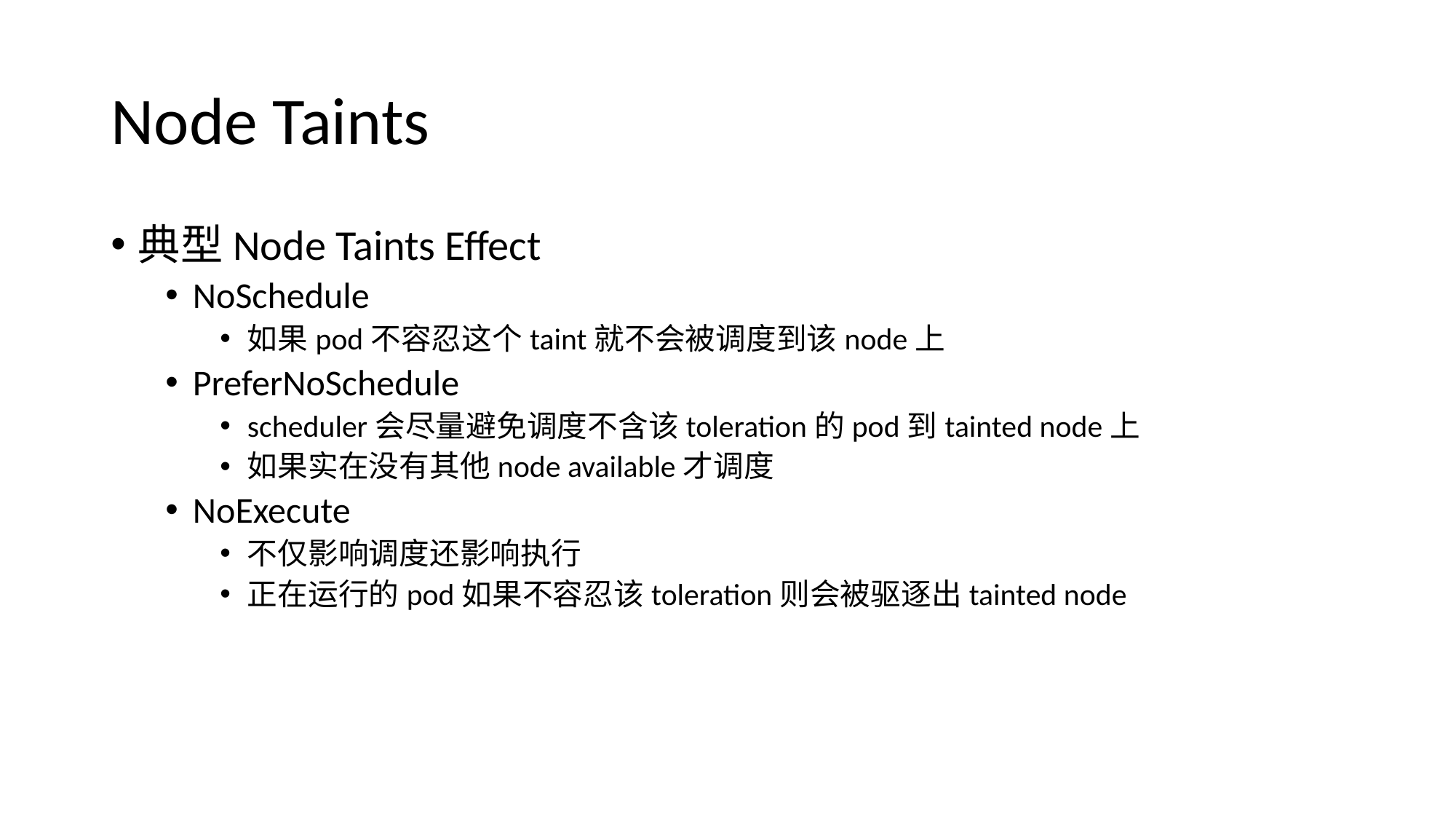

# Node Taints
典型Node Taints Effect
NoSchedule
如果pod不容忍这个taint就不会被调度到该node上
PreferNoSchedule
scheduler会尽量避免调度不含该toleration的pod到tainted node上
如果实在没有其他node available才调度
NoExecute
不仅影响调度还影响执行
正在运行的pod如果不容忍该toleration则会被驱逐出tainted node